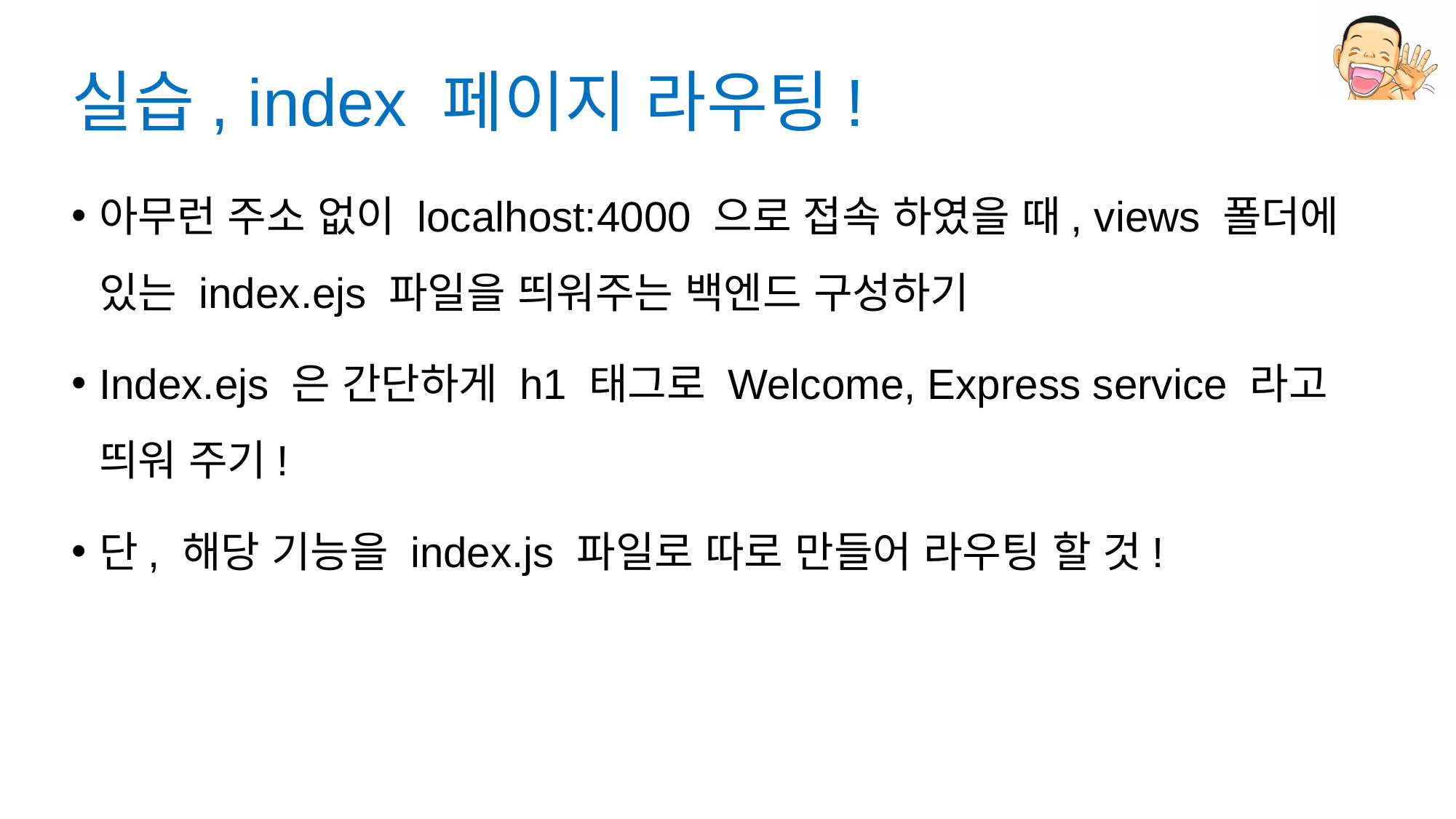

# 실습, index 페이지 라우팅!
아무런 주소 없이 localhost:4000 으로 접속 하였을 때, views 폴더에 있는 index.ejs 파일을 띄워주는 백엔드 구성하기
Index.ejs 은 간단하게 h1 태그로 Welcome, Express service 라고 띄워 주기!
단, 해당 기능을 index.js 파일로 따로 만들어 라우팅 할 것!